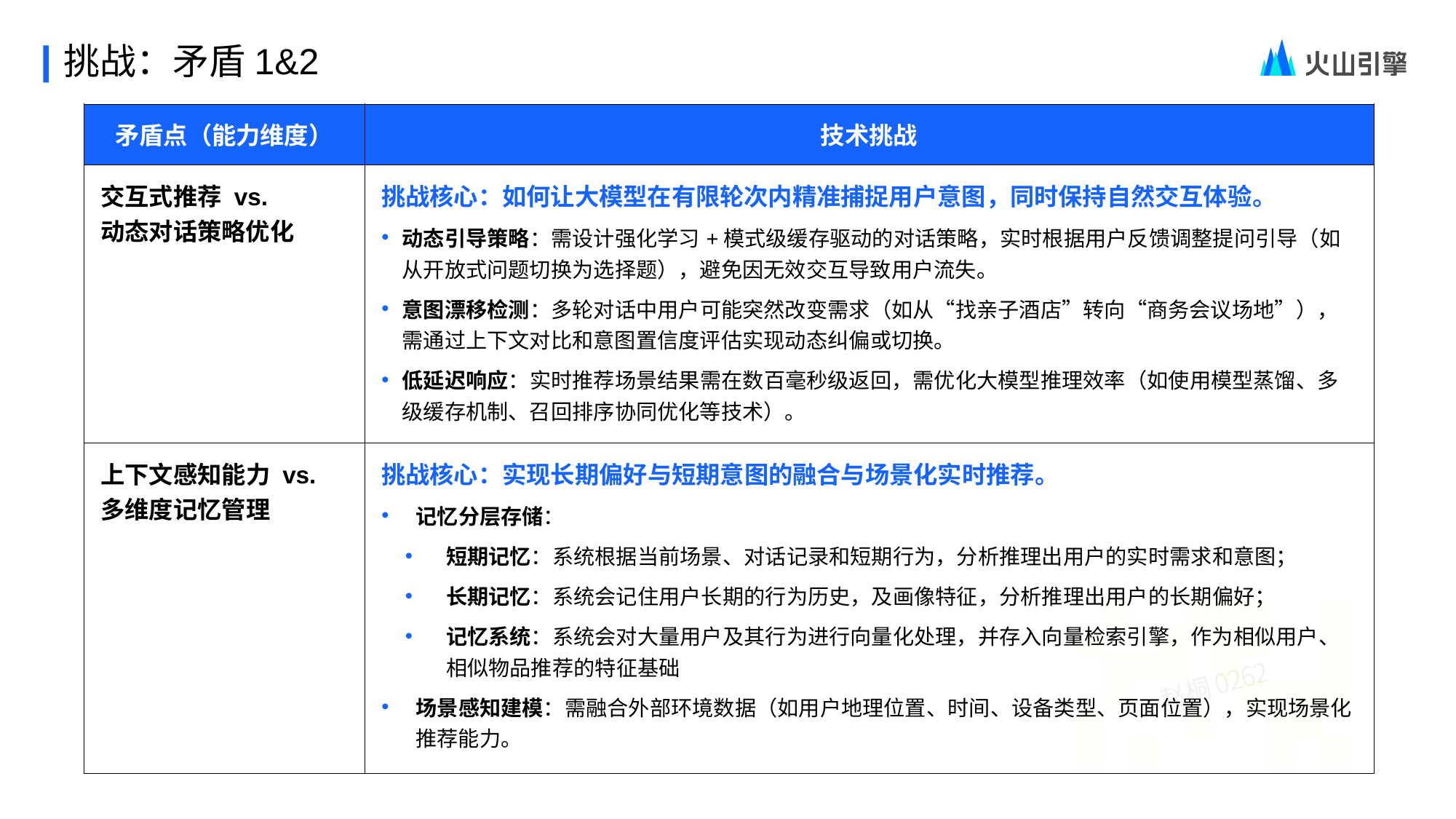

挑战：矛盾1&2
| 矛盾点（能力维度） | 技术挑战 |
| --- | --- |
| 交互式推荐 vs. 动态对话策略优化 | 挑战核心：如何让大模型在有限轮次内精准捕捉用户意图，同时保持自然交互体验。 动态引导策略：需设计强化学习+模式级缓存驱动的对话策略，实时根据用户反馈调整提问引导（如从开放式问题切换为选择题），避免因无效交互导致用户流失。 意图漂移检测：多轮对话中用户可能突然改变需求（如从“找亲子酒店”转向“商务会议场地”），需通过上下文对比和意图置信度评估实现动态纠偏或切换。 低延迟响应：实时推荐场景结果需在数百毫秒级返回，需优化大模型推理效率（如使用模型蒸馏、多级缓存机制、召回排序协同优化等技术）。 |
| 上下文感知能力 vs. 多维度记忆管理 | 挑战核心：实现长期偏好与短期意图的融合与场景化实时推荐。 记忆分层存储： 短期记忆：系统根据当前场景、对话记录和短期行为，分析推理出用户的实时需求和意图； 长期记忆：系统会记住用户长期的行为历史，及画像特征，分析推理出用户的长期偏好； 记忆系统：系统会对大量用户及其行为进行向量化处理，并存入向量检索引擎，作为相似用户、相似物品推荐的特征基础 场景感知建模：需融合外部环境数据（如用户地理位置、时间、设备类型、页面位置），实现场景化推荐能力。 |